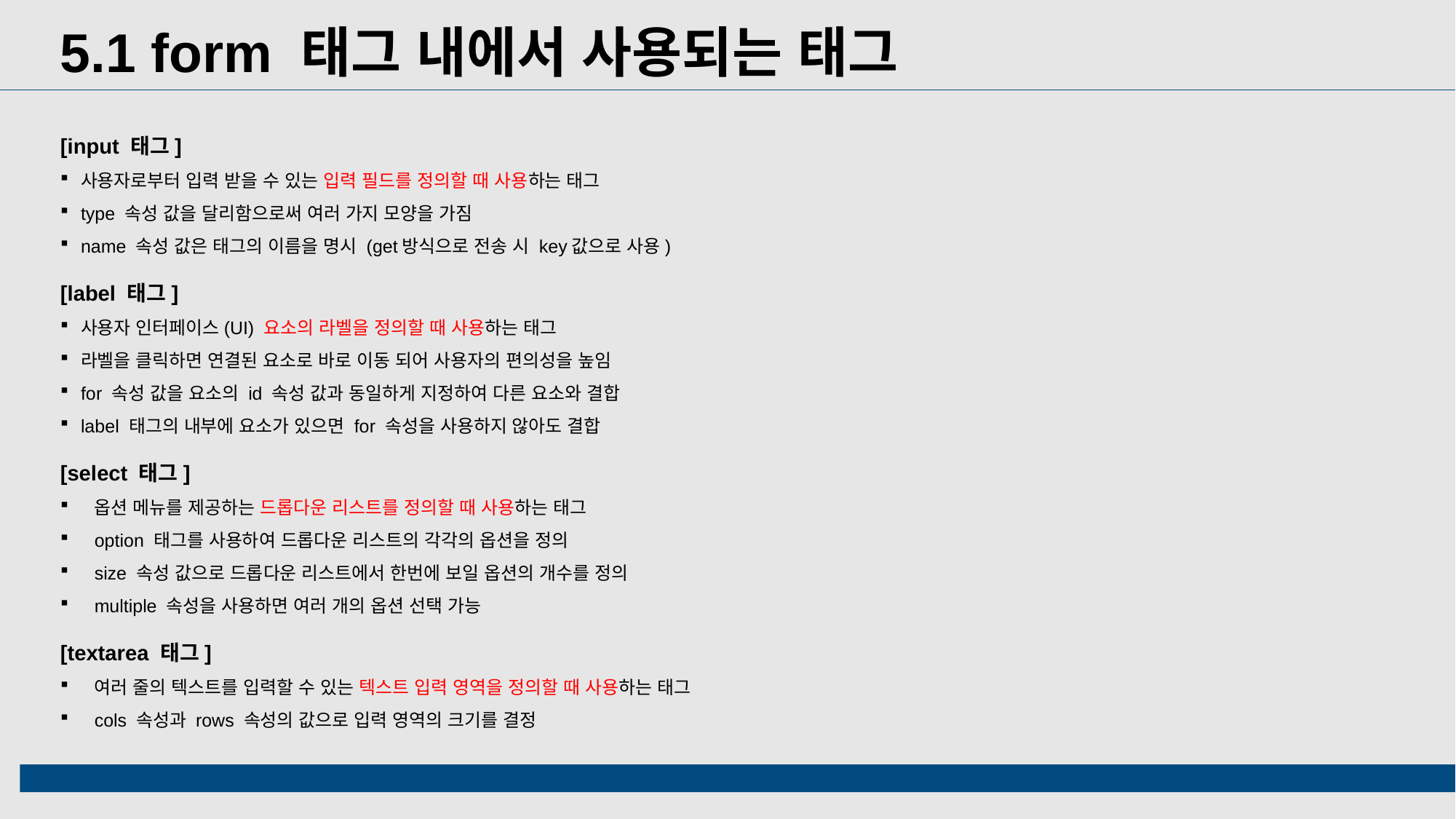

5.1 form 태그 내에서 사용되는 태그
[input 태그]
사용자로부터 입력 받을 수 있는 입력 필드를 정의할 때 사용하는 태그
type 속성 값을 달리함으로써 여러 가지 모양을 가짐
name 속성 값은 태그의 이름을 명시 (get방식으로 전송 시 key값으로 사용)

[label 태그]
사용자 인터페이스(UI) 요소의 라벨을 정의할 때 사용하는 태그
라벨을 클릭하면 연결된 요소로 바로 이동 되어 사용자의 편의성을 높임
for 속성 값을 요소의 id 속성 값과 동일하게 지정하여 다른 요소와 결합
label 태그의 내부에 요소가 있으면 for 속성을 사용하지 않아도 결합

[select 태그]
옵션 메뉴를 제공하는 드롭다운 리스트를 정의할 때 사용하는 태그
option 태그를 사용하여 드롭다운 리스트의 각각의 옵션을 정의
size 속성 값으로 드롭다운 리스트에서 한번에 보일 옵션의 개수를 정의
multiple 속성을 사용하면 여러 개의 옵션 선택 가능

[textarea 태그]
여러 줄의 텍스트를 입력할 수 있는 텍스트 입력 영역을 정의할 때 사용하는 태그
cols 속성과 rows 속성의 값으로 입력 영역의 크기를 결정